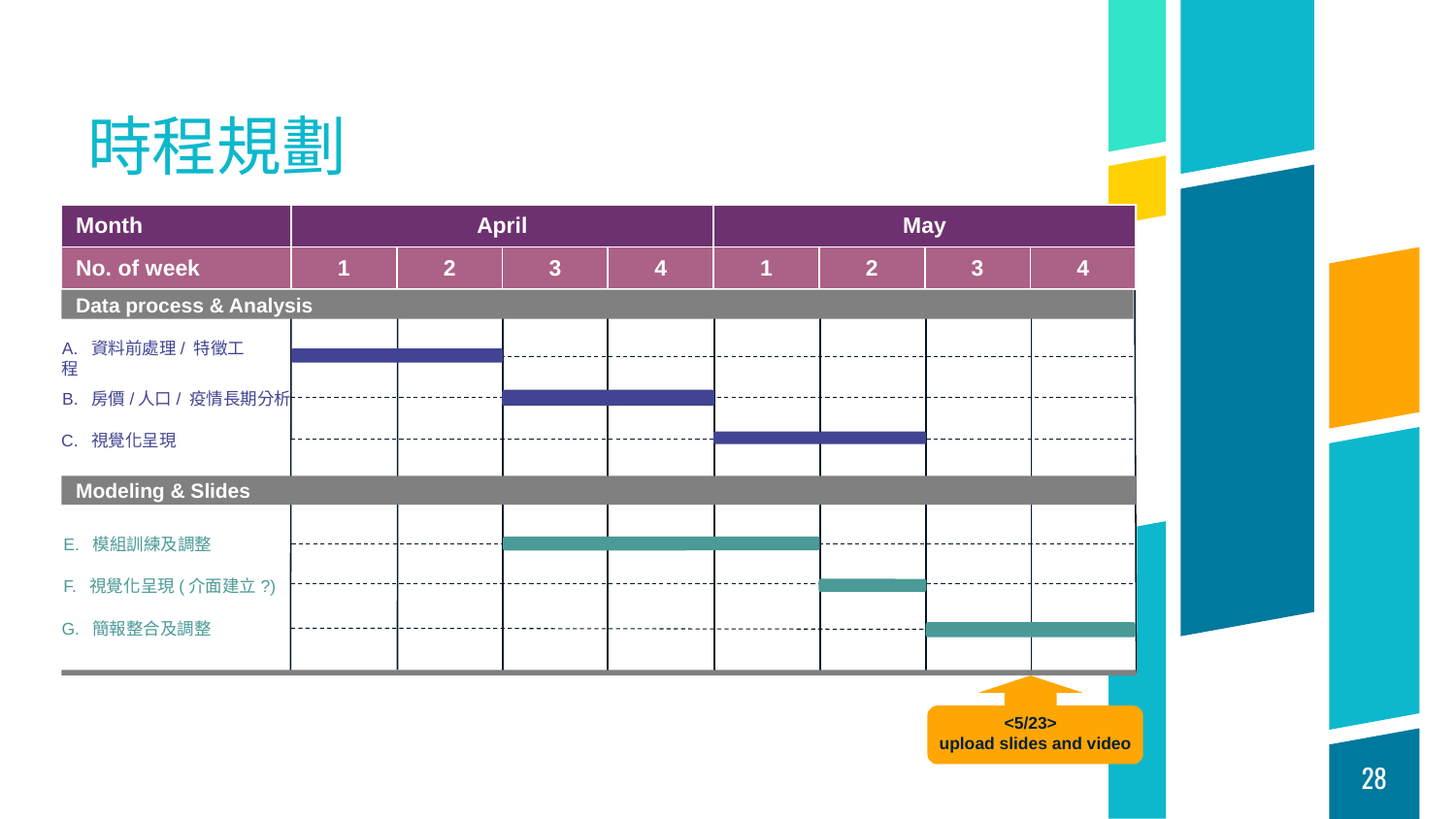

# 時程規劃

| Month | April |  |  |  | May |  |  |  |
| --- | --- | --- | --- | --- | --- | --- | --- | --- |
| No. of week | 1 | 2 | 3 | 4 | 1 | 2 | 3 | 4 |
Data process & Analysis
A.  資料前處理/ 特徵工程

B.  房價/人口/ 疫情長期分析
C.  視覺化呈現

Modeling & Slides
E.  模組訓練及調整

F.  視覺化呈現(介面建立?)

G.  簡報整合及調整

<5/23>
upload slides and video
28